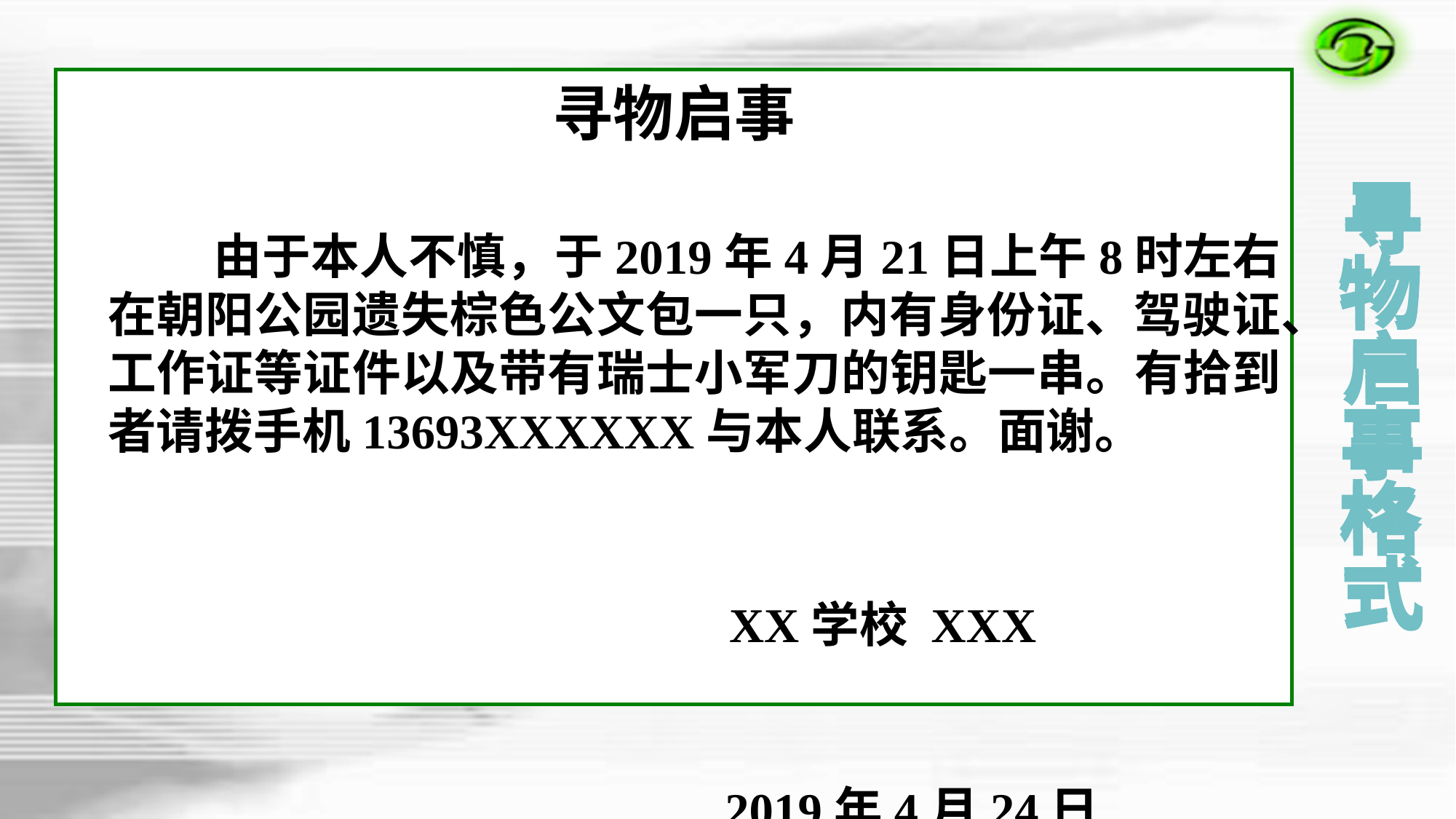

寻物启事

            由于本人不慎，于2019年4月21日上午8时左右在朝阳公园遗失棕色公文包一只，内有身份证、驾驶证、工作证等证件以及带有瑞士小军刀的钥匙一串。有拾到者请拨手机13693XXXXXX与本人联系。面谢。

                                                      XX学校 XXX
                                                      2019年4月24日
寻
物
启
事
格
式
寻
物
启
事
格
式